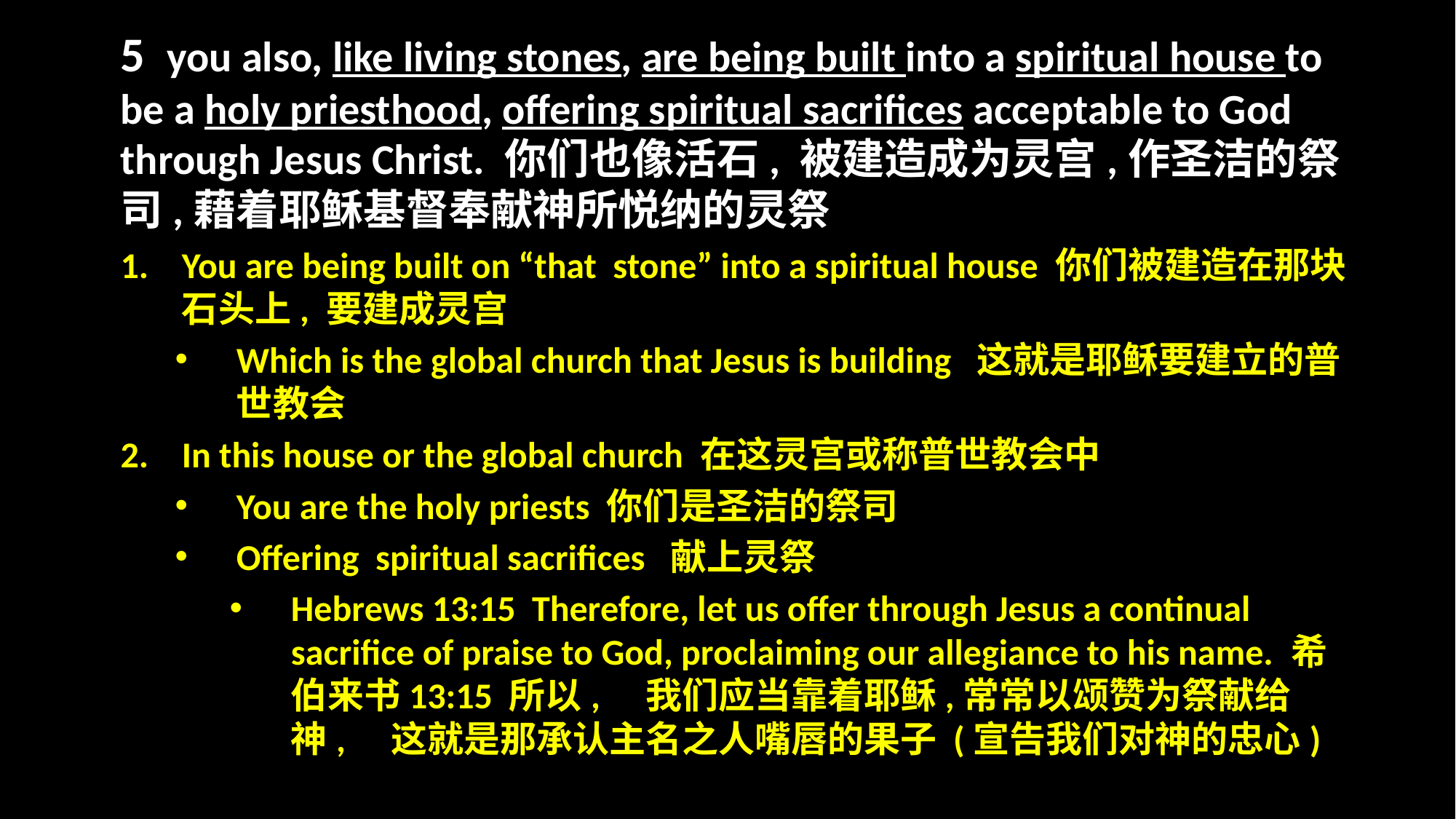

5  you also, like living stones, are being built into a spiritual house to be a holy priesthood, offering spiritual sacrifices acceptable to God through Jesus Christ. 你们也像活石, 被建造成为灵宫,作圣洁的祭司,藉着耶稣基督奉献神所悦纳的灵祭
You are being built on “that  stone” into a spiritual house 你们被建造在那块石头上, 要建成灵宫
Which is the global church that Jesus is building  这就是耶稣要建立的普世教会
In this house or the global church 在这灵宫或称普世教会中
You are the holy priests 你们是圣洁的祭司
Offering  spiritual sacrifices  献上灵祭
Hebrews 13:15  Therefore, let us offer through Jesus a continual sacrifice of praise to God, proclaiming our allegiance to his name. 希伯来书13:15 所以,　我们应当靠着耶稣,常常以颂赞为祭献给神,　这就是那承认主名之人嘴唇的果子 (宣告我们对神的忠心)